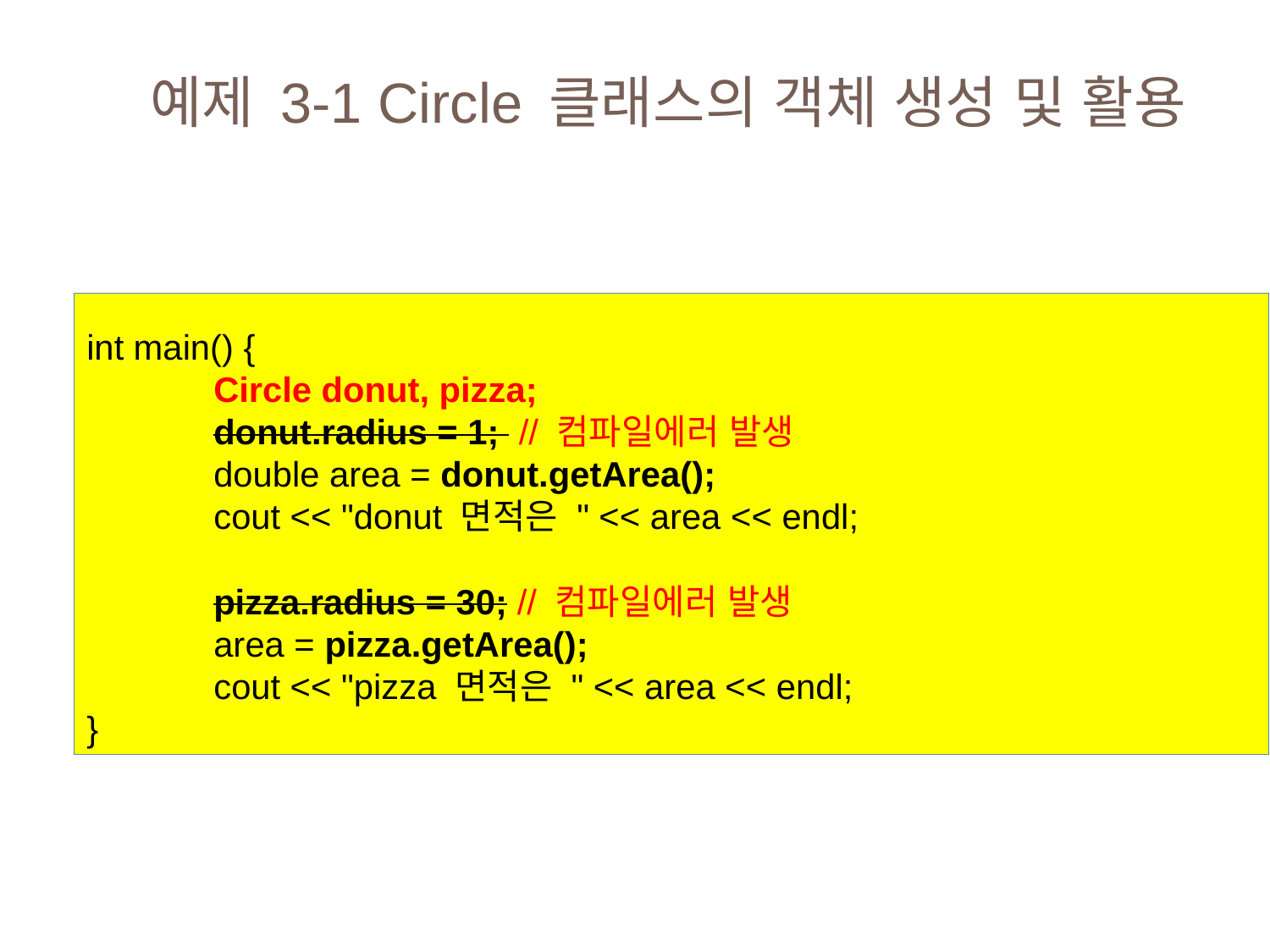

예제 3-1 Circle 클래스의 객체 생성 및 활용

int main() {
	Circle donut, pizza;
	donut.radius = 1;  // 컴파일에러 발생
	double area = donut.getArea();
	cout << "donut 면적은 " << area << endl;

	pizza.radius = 30; // 컴파일에러 발생
	area = pizza.getArea();
	cout << "pizza 면적은 " << area << endl;
}
8